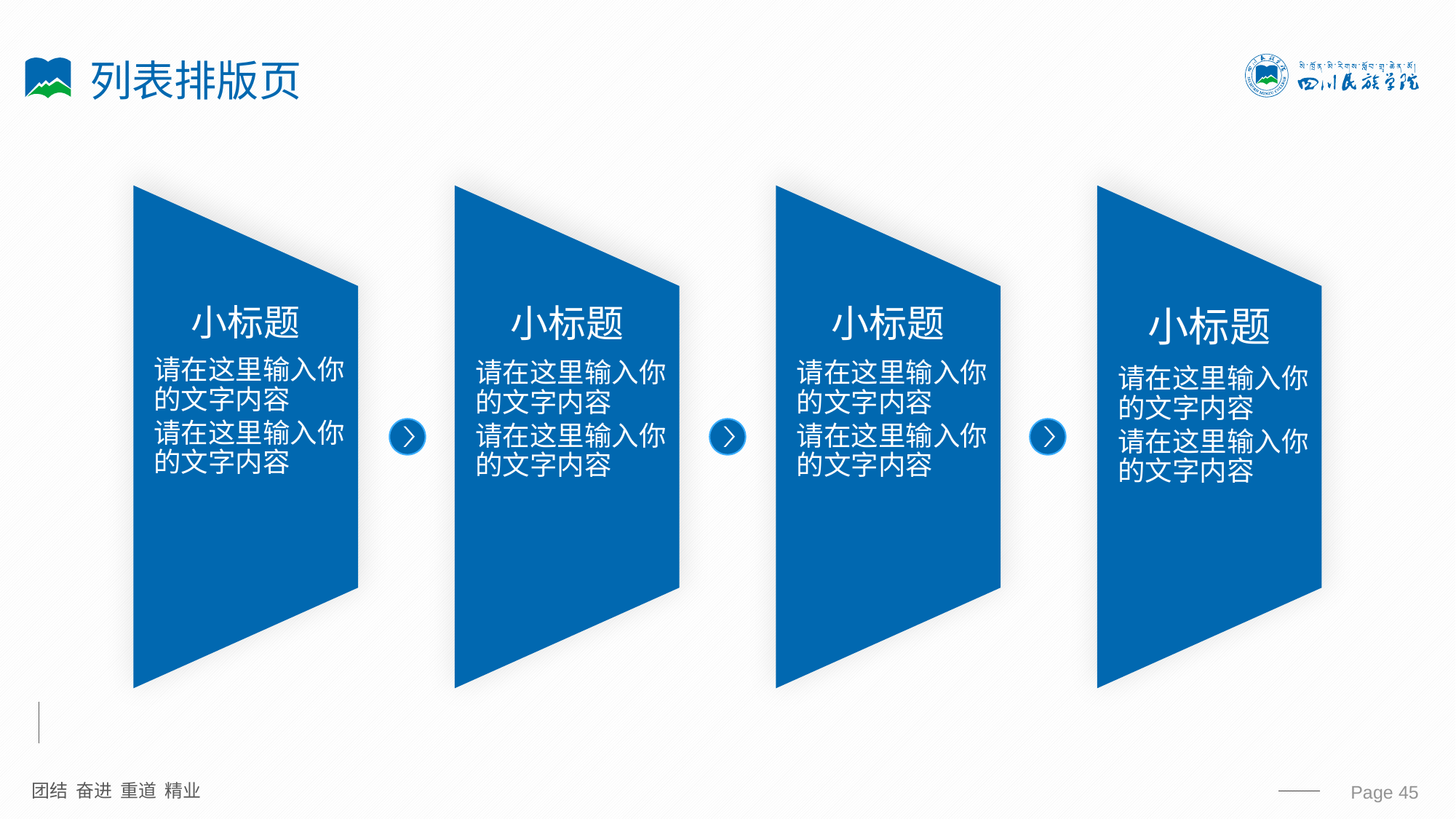

# 列表排版页
小标题
请在这里输入你的文字内容
请在这里输入你的文字内容
小标题
请在这里输入你的文字内容
请在这里输入你的文字内容
小标题
请在这里输入你的文字内容
请在这里输入你的文字内容
小标题
请在这里输入你的文字内容
请在这里输入你的文字内容

  Page 45